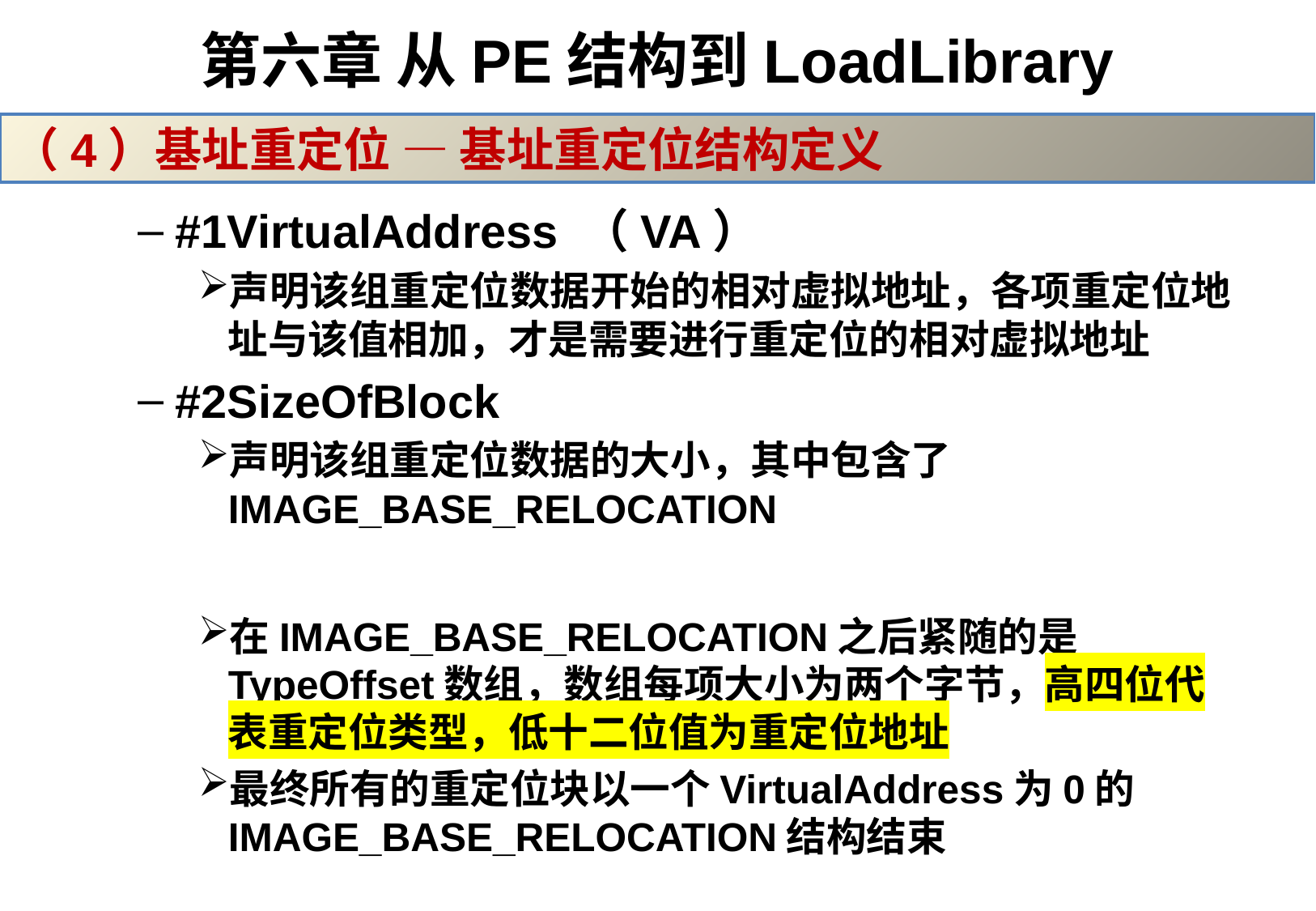

# 第六章 从PE结构到LoadLibrary
（4）基址重定位 — 基址重定位结构定义
#1VirtualAddress （VA）
声明该组重定位数据开始的相对虚拟地址，各项重定位地址与该值相加，才是需要进行重定位的相对虚拟地址
#2SizeOfBlock
声明该组重定位数据的大小，其中包含了IMAGE_BASE_RELOCATION

在IMAGE_BASE_RELOCATION之后紧随的是TypeOffset数组，数组每项大小为两个字节，高四位代表重定位类型，低十二位值为重定位地址
最终所有的重定位块以一个VirtualAddress为0的IMAGE_BASE_RELOCATION结构结束